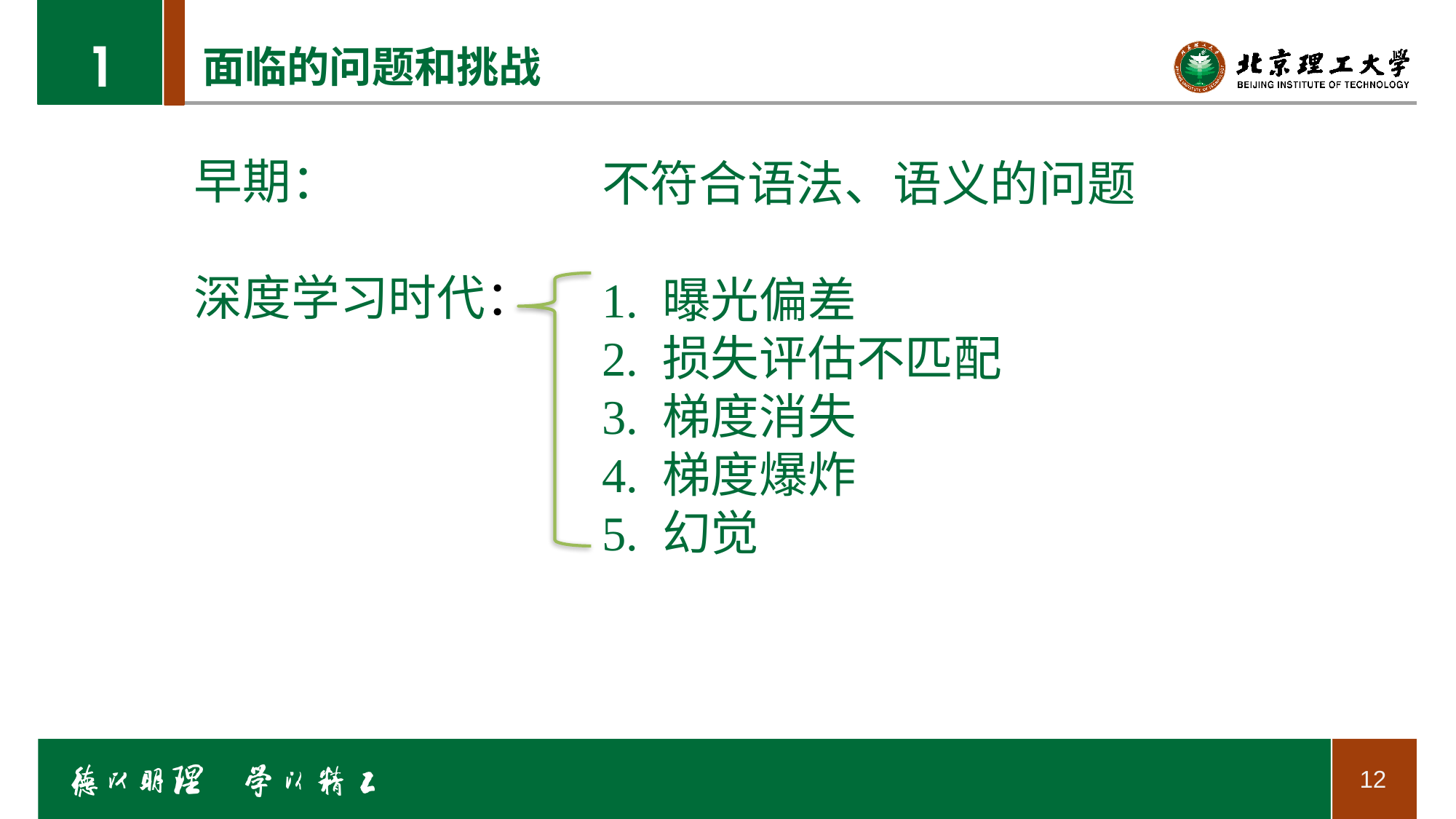

1
# 面临的问题和挑战
早期：

深度学习时代：
不符合语法、语义的问题

1. 曝光偏差
2. 损失评估不匹配
3. 梯度消失
4. 梯度爆炸
5. 幻觉

12